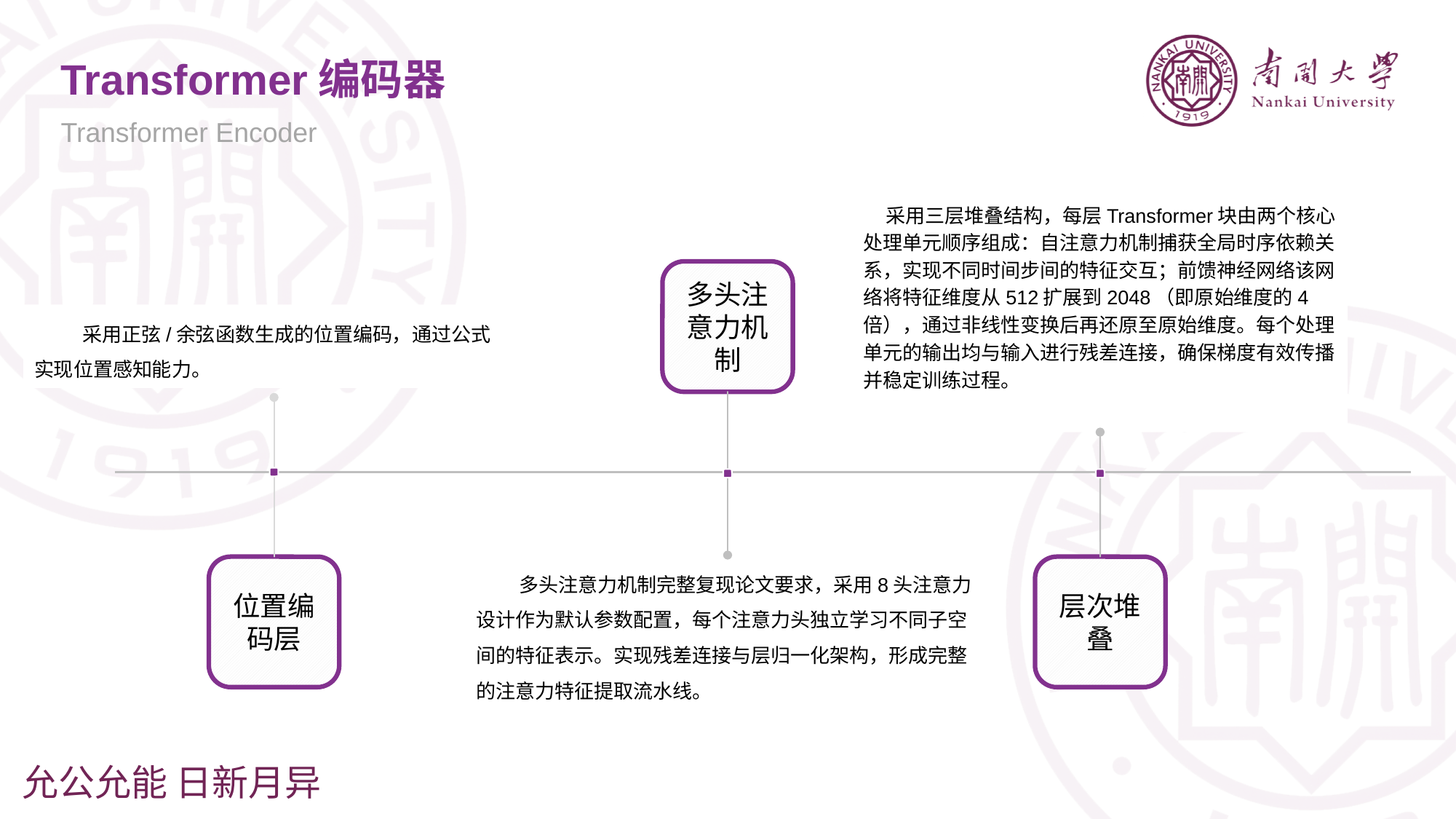

Transformer编码器
Transformer Encoder
      采用三层堆叠结构，每层Transformer块由两个核心处理单元顺序组成：自注意力机制捕获全局时序依赖关系，实现不同时间步间的特征交互；前馈神经网络该网络将特征维度从512扩展到2048（即原始维度的4倍），通过非线性变换后再还原至原始维度。每个处理单元的输出均与输入进行残差连接，确保梯度有效传播并稳定训练过程。
层次堆叠
多头注意力机制
       多头注意力机制完整复现论文要求，采用8头注意力设计作为默认参数配置，每个注意力头独立学习不同子空间的特征表示。实现残差连接与层归一化架构，形成完整的注意力特征提取流水线。
        采用正弦/余弦函数生成的位置编码，通过公式
实现位置感知能力。

位置编码层